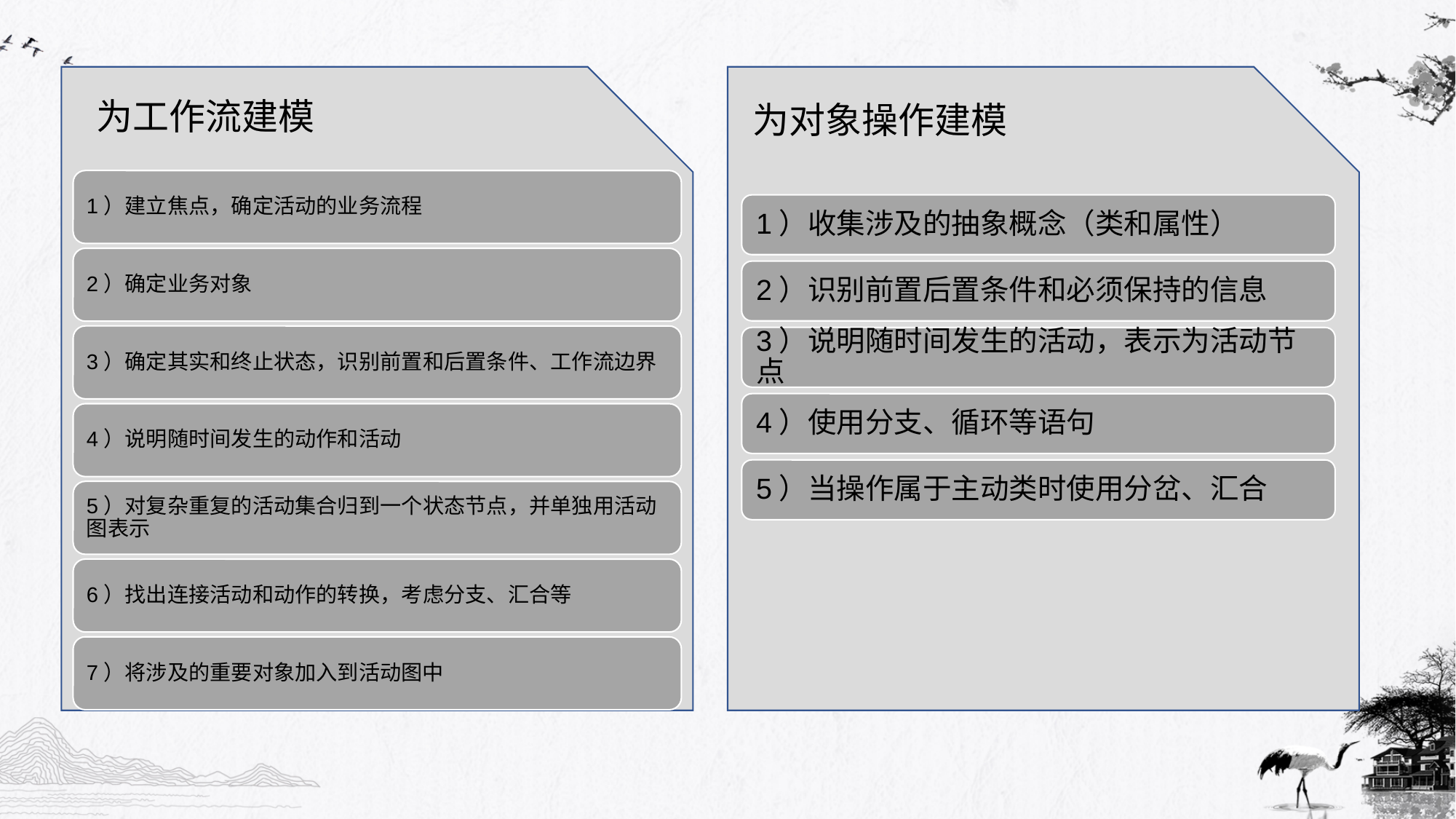

为工作流建模
为对象操作建模
1）收集涉及的抽象概念（类和属性）
2）识别前置后置条件和必须保持的信息
3）说明随时间发生的活动，表示为活动节点
4）使用分支、循环等语句
5）当操作属于主动类时使用分岔、汇合
1）建立焦点，确定活动的业务流程
2）确定业务对象
3）确定其实和终止状态，识别前置和后置条件、工作流边界
4）说明随时间发生的动作和活动
5）对复杂重复的活动集合归到一个状态节点，并单独用活动图表示
6）找出连接活动和动作的转换，考虑分支、汇合等
7）将涉及的重要对象加入到活动图中